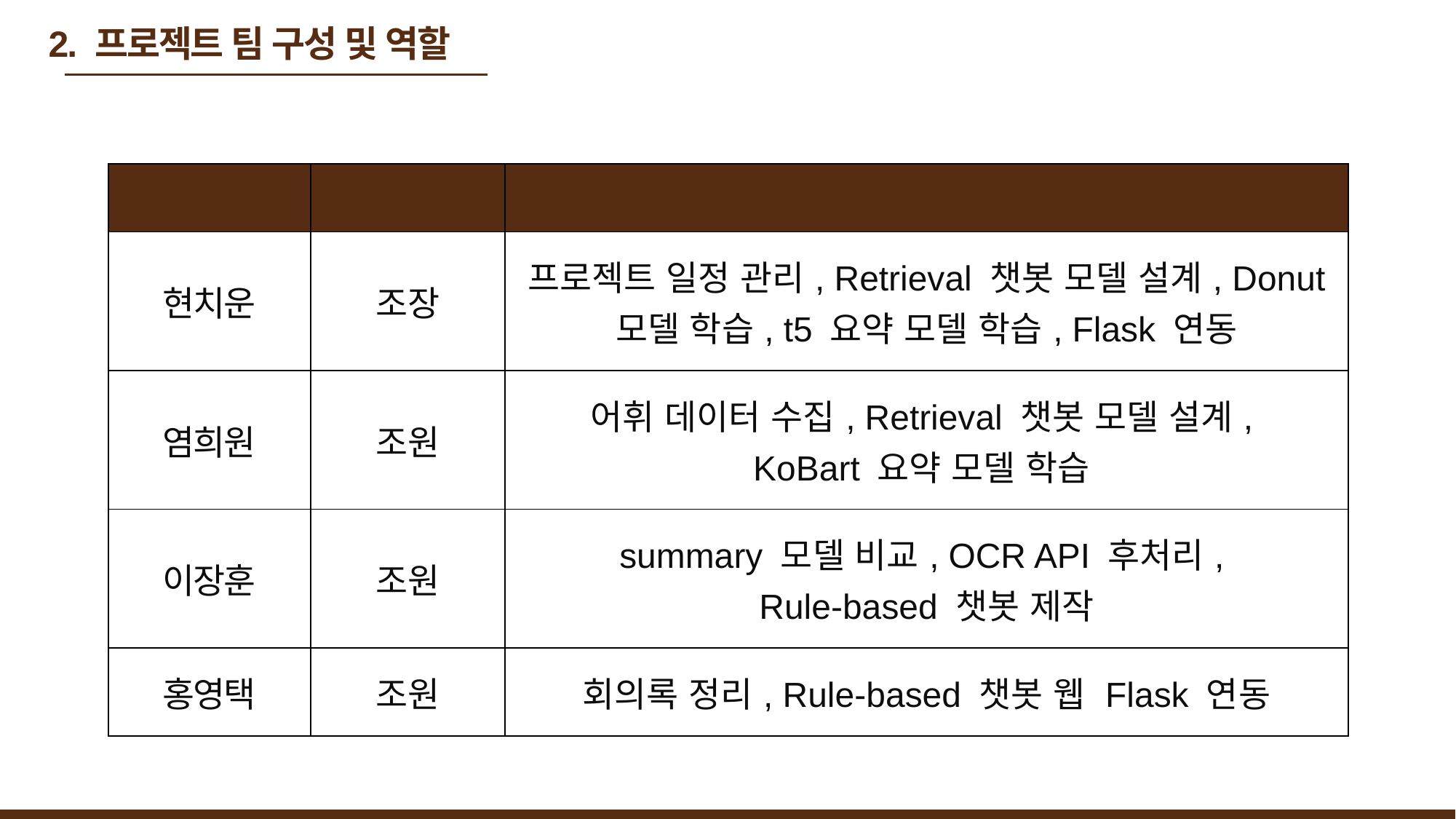

# 2. 프로젝트 팀 구성 및 역할
| 이름 | 역할 | 담당업무 |
| --- | --- | --- |
| 현치운 | 조장 | 프로젝트 일정 관리, Retrieval 챗봇 모델 설계, Donut 모델 학습, t5 요약 모델 학습, Flask 연동 |
| 염희원 | 조원 | 어휘 데이터 수집, Retrieval 챗봇 모델 설계, KoBart 요약 모델 학습 |
| 이장훈 | 조원 | summary 모델 비교, OCR API 후처리, Rule-based 챗봇 제작 |
| 홍영택 | 조원 | 회의록 정리, Rule-based 챗봇 웹 Flask 연동 |